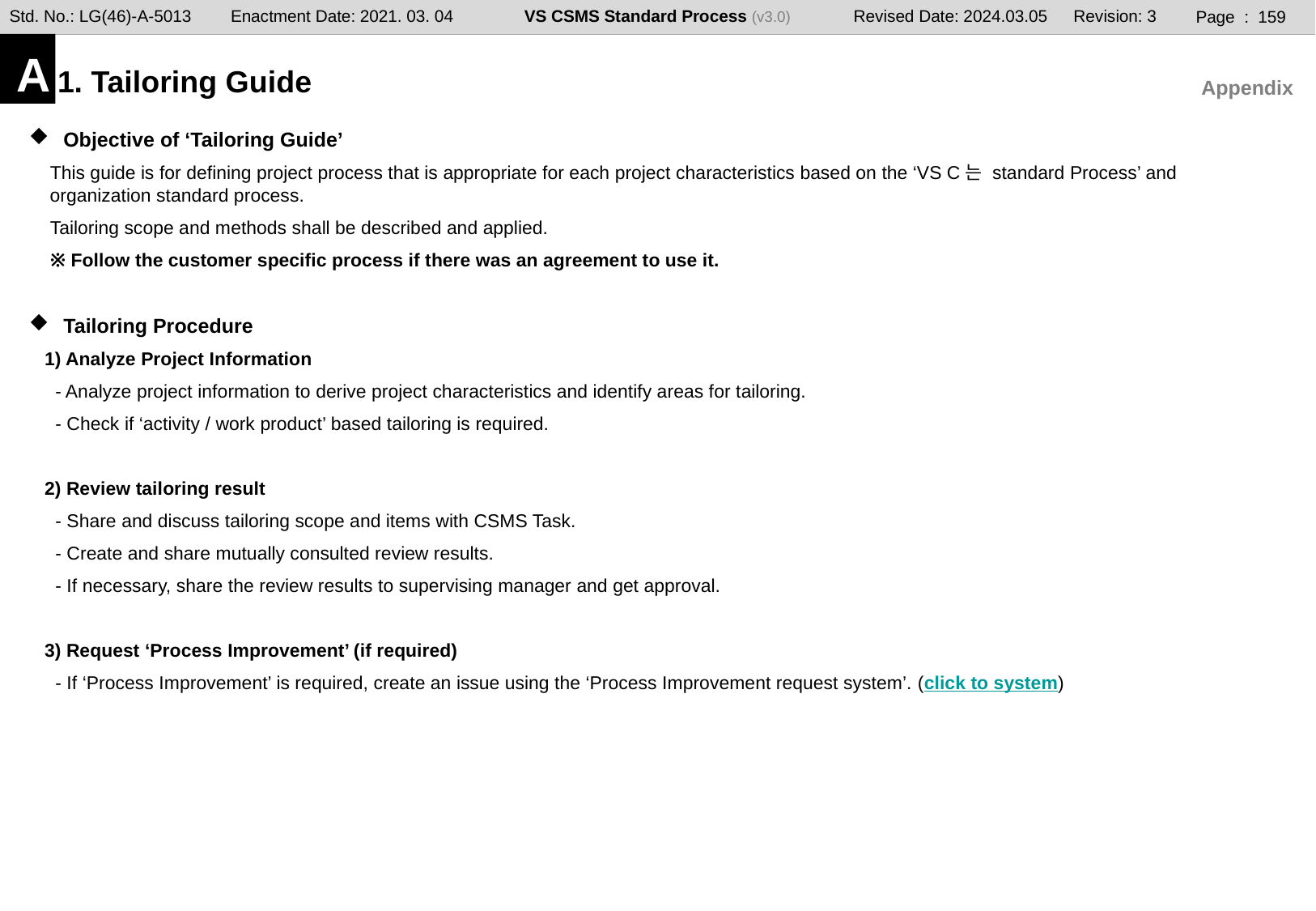

Page  :  159
A
1. Tailoring Guide
Appendix
 Objective of ‘Tailoring Guide’
    This guide is for defining project process that is appropriate for each project characteristics based on the ‘VS C는 standard Process’ and
    organization standard process.
    Tailoring scope and methods shall be described and applied.
    ※ Follow the customer specific process if there was an agreement to use it.

 Tailoring Procedure
   1) Analyze Project Information
     - Analyze project information to derive project characteristics and identify areas for tailoring.
     - Check if ‘activity / work product’ based tailoring is required.

   2) Review tailoring result
     - Share and discuss tailoring scope and items with CSMS Task.
     - Create and share mutually consulted review results.
     - If necessary, share the review results to supervising manager and get approval.

   3) Request ‘Process Improvement’ (if required)
     - If ‘Process Improvement’ is required, create an issue using the ‘Process Improvement request system’. (click to system)